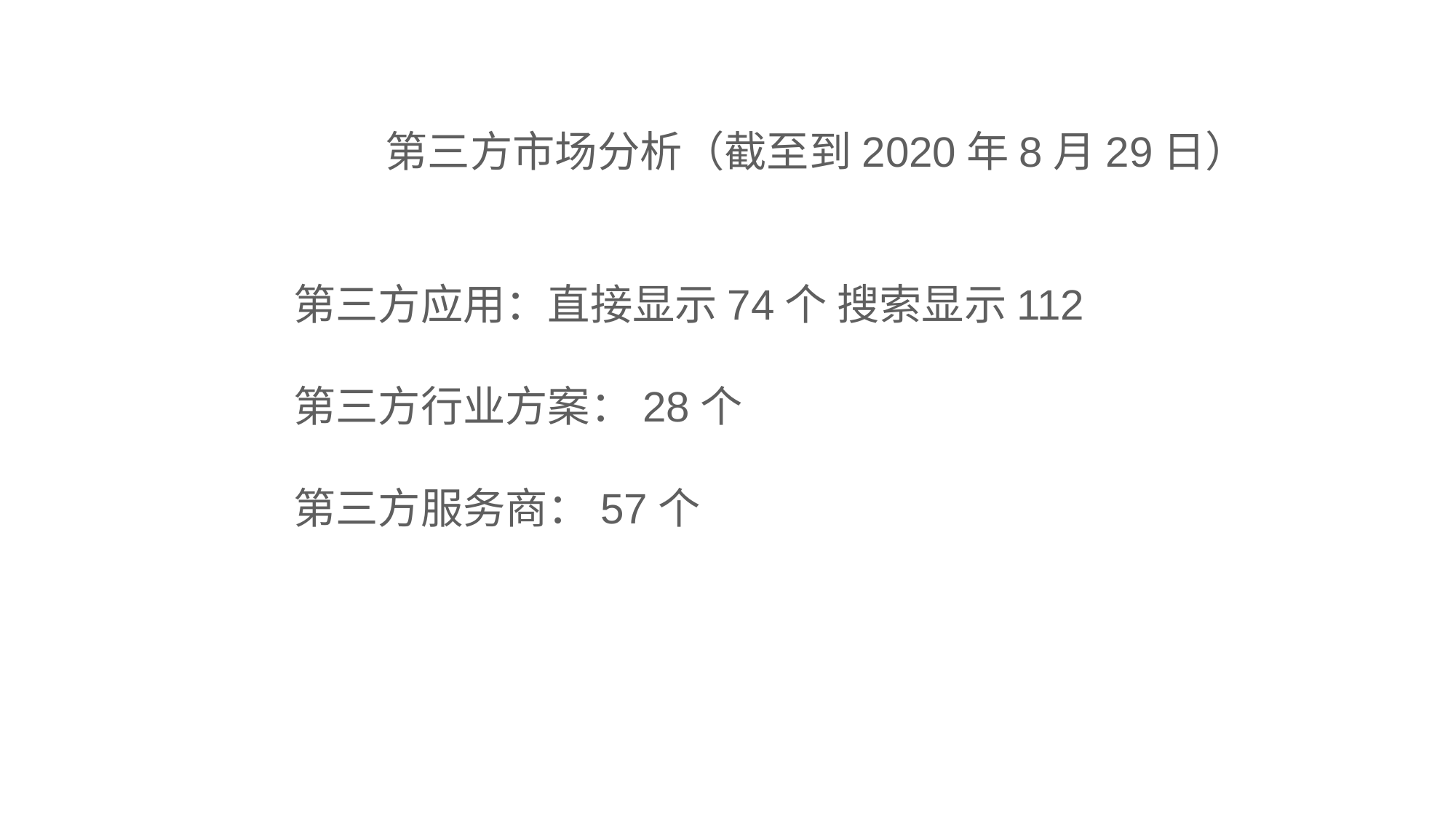

第三方市场分析（截至到2020年8月29日）

第三方应用：直接显示74个 搜索显示112

第三方行业方案：28个

第三方服务商：57个